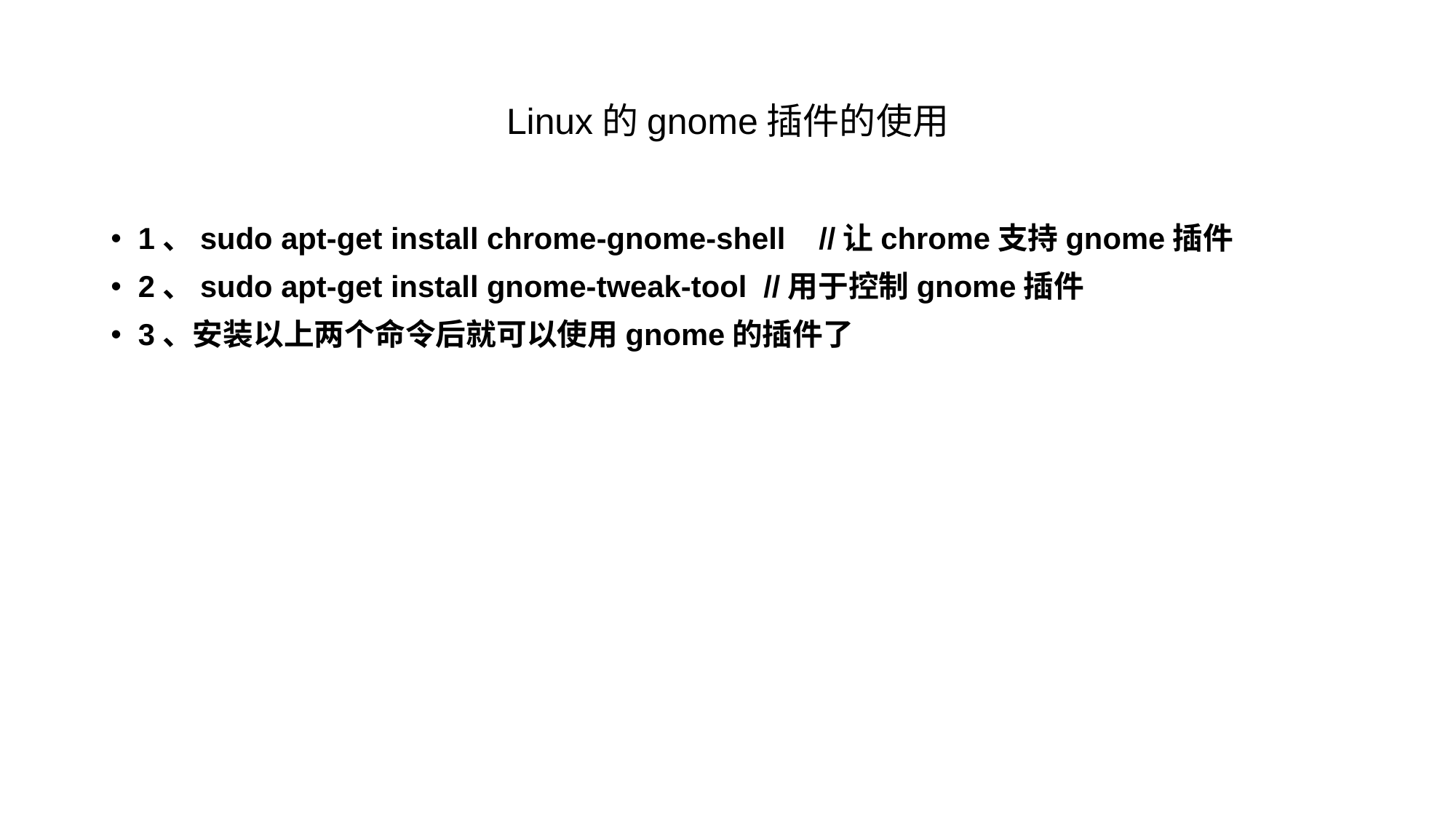

# Linux的gnome插件的使用
1、sudo apt-get install chrome-gnome-shell    //让chrome支持gnome插件
2、sudo apt-get install gnome-tweak-tool  //用于控制gnome插件
3、安装以上两个命令后就可以使用gnome的插件了